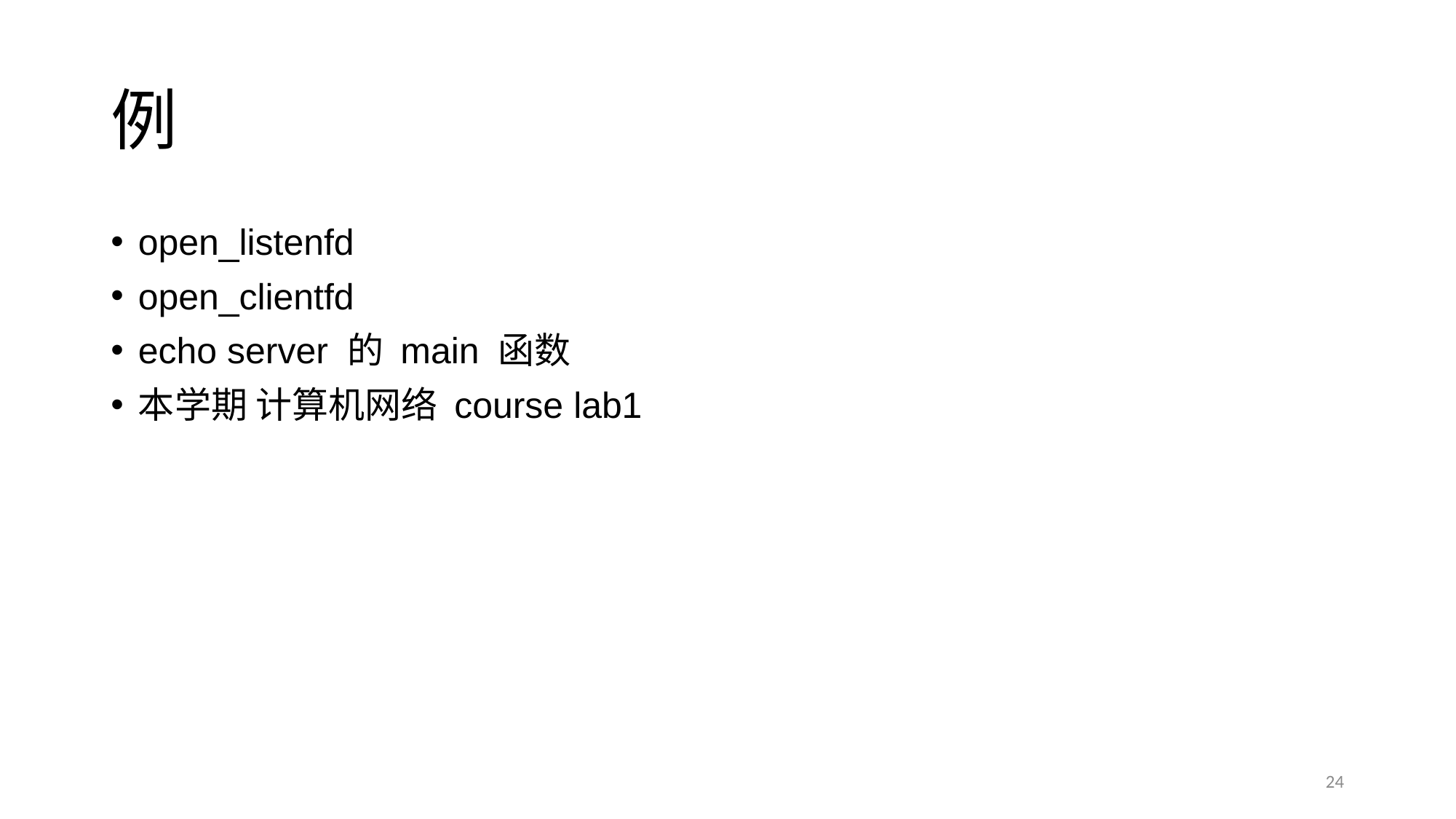

# 例
open_listenfd
open_clientfd
echo server 的 main 函数
本学期 计算机网络 course lab1
24